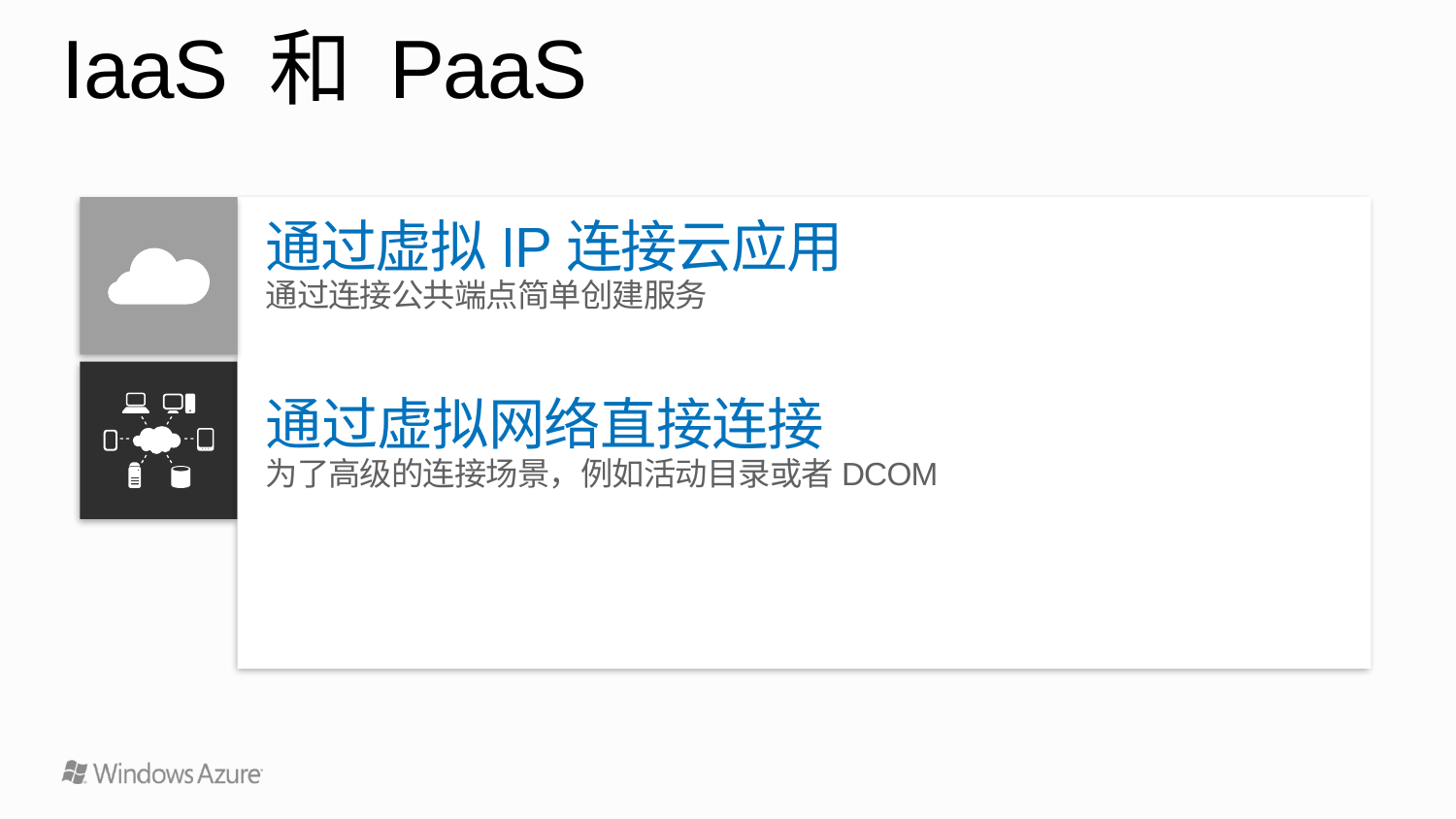

# IaaS 和 PaaS

通过虚拟IP连接云应用
通过连接公共端点简单创建服务

通过虚拟网络直接连接
为了高级的连接场景，例如活动目录或者DCOM